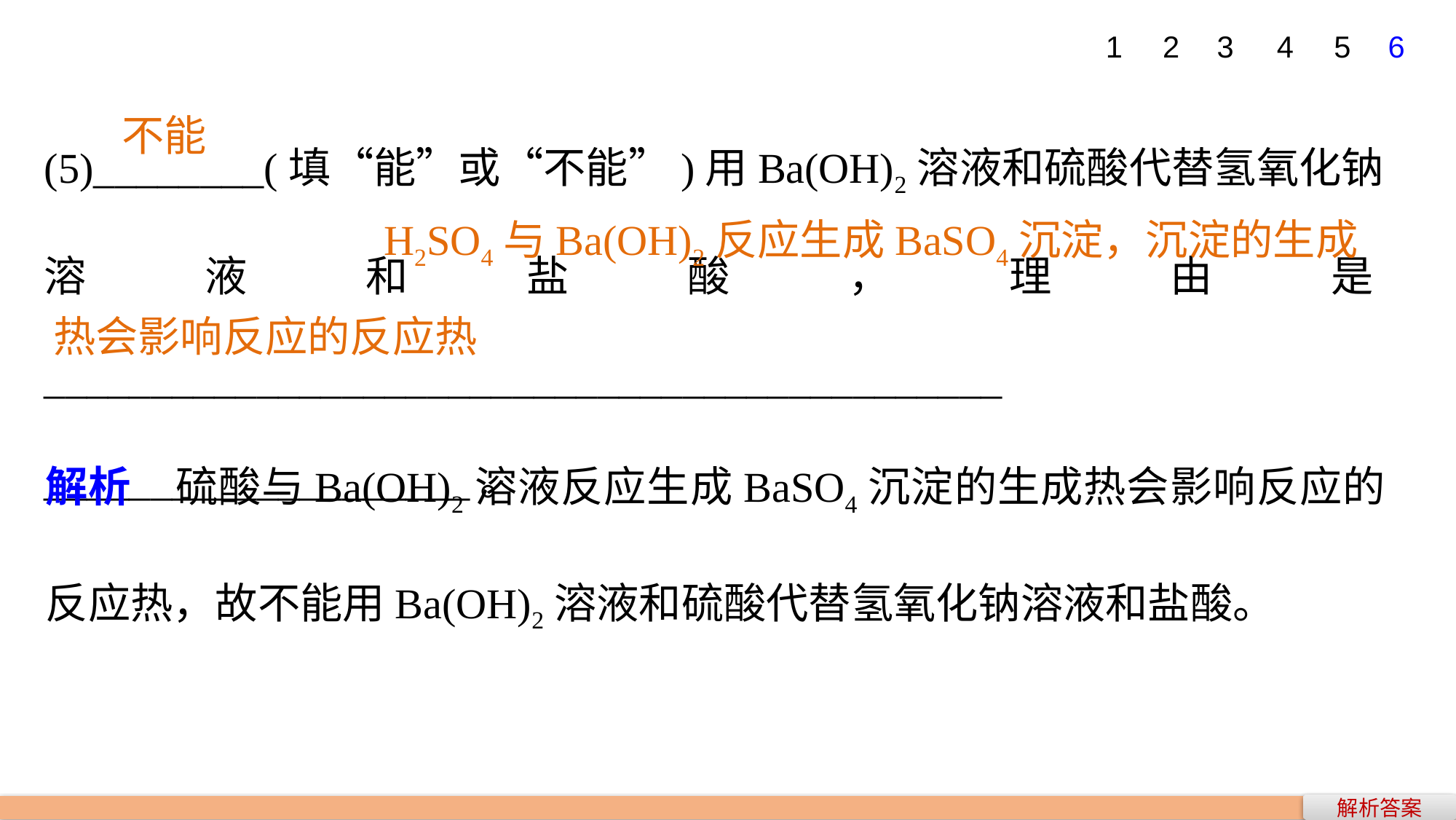

1
2
3
4
5
6
(5)________(填“能”或“不能”)用Ba(OH)2溶液和硫酸代替氢氧化钠溶液和盐酸，理由是_____________________________________________
____________________。
不能
H2SO4与Ba(OH)2反应生成BaSO4沉淀，沉淀的生成
热会影响反应的反应热
解析　硫酸与Ba(OH)2溶液反应生成BaSO4沉淀的生成热会影响反应的反应热，故不能用Ba(OH)2溶液和硫酸代替氢氧化钠溶液和盐酸。
解析答案